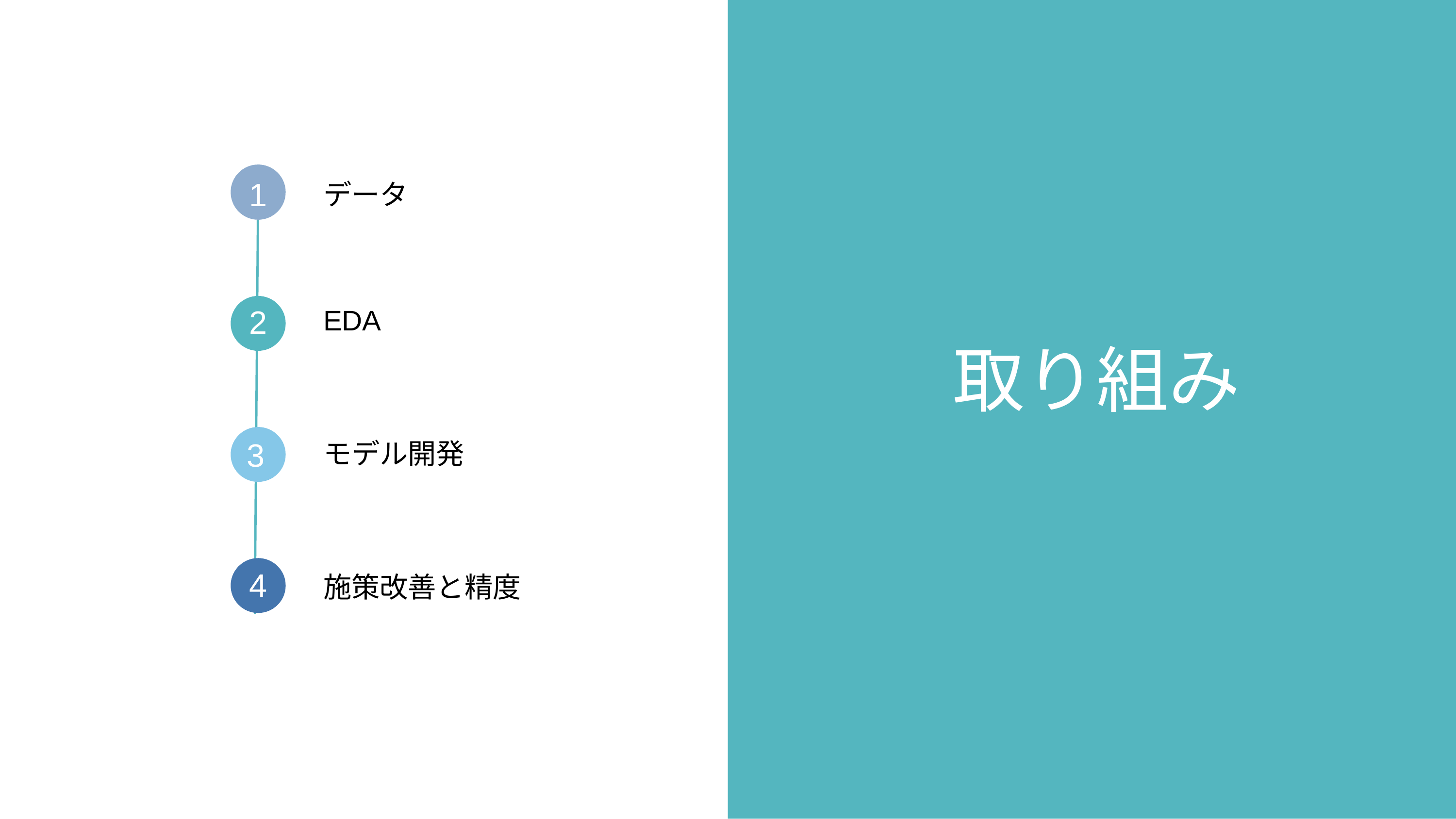

1
データ

2
EDA
取り組み

3
モデル開発

4
施策改善と精度
5